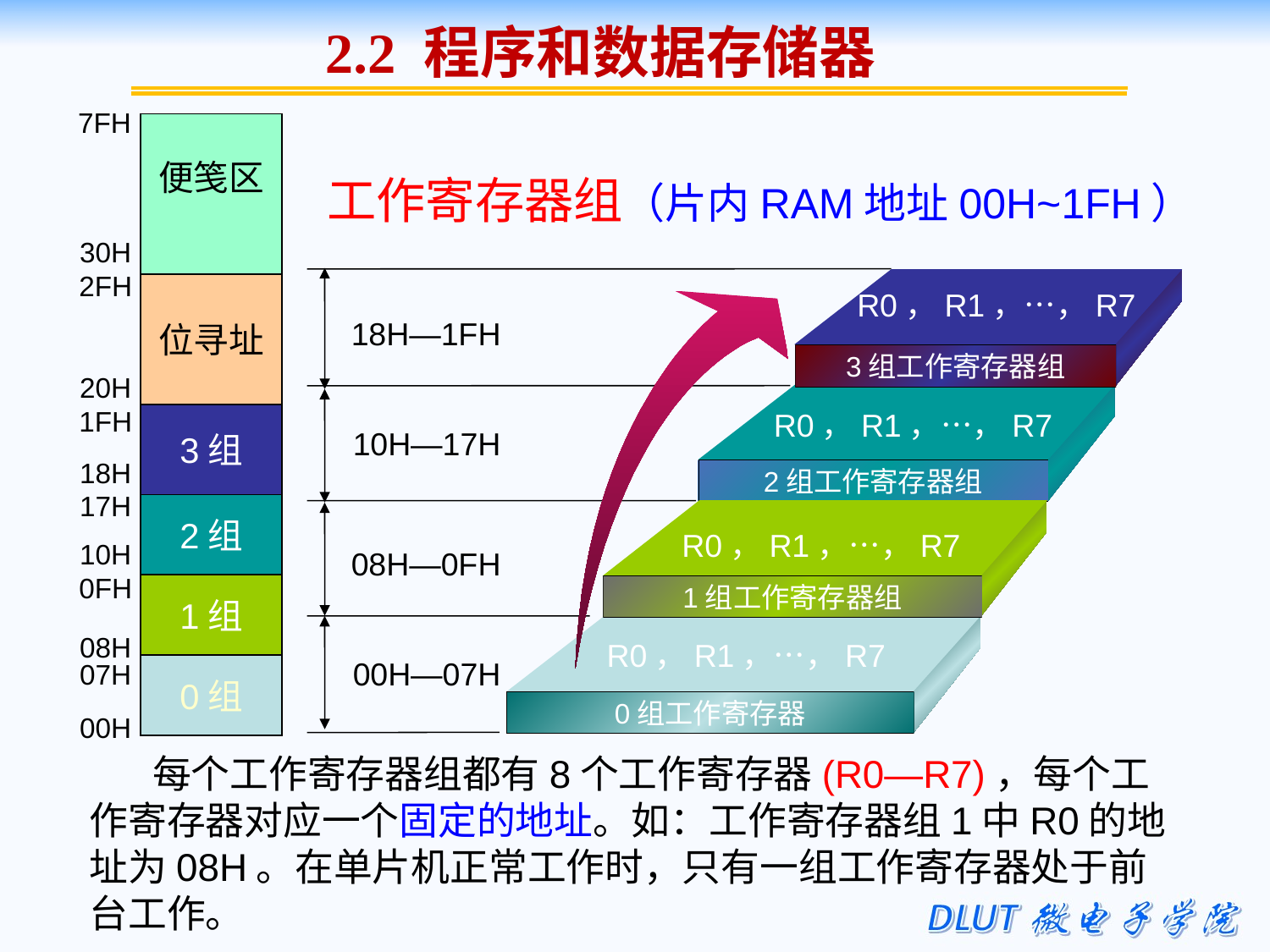

2.2 程序和数据存储器
7FH
便笺区

位寻址
3组
2组
1组
0组
工作寄存器组（片内RAM地址00H~1FH）
30H
2FH

3组工作寄存器组

2组工作寄存器组

1组工作寄存器组

0组工作寄存器
R0，R1，…，R7
R0，R1，…，R7
R0，R1，…，R7
R0，R1，…，R7
18H—1FH

10H—17H

08H—0FH

00H—07H

20H
1FH
18H
17H
10H
0FH
08H
07H

00H
       每个工作寄存器组都有8个工作寄存器(R0—R7)，每个工作寄存器对应一个固定的地址。如：工作寄存器组1中R0的地址为08H。在单片机正常工作时，只有一组工作寄存器处于前台工作。